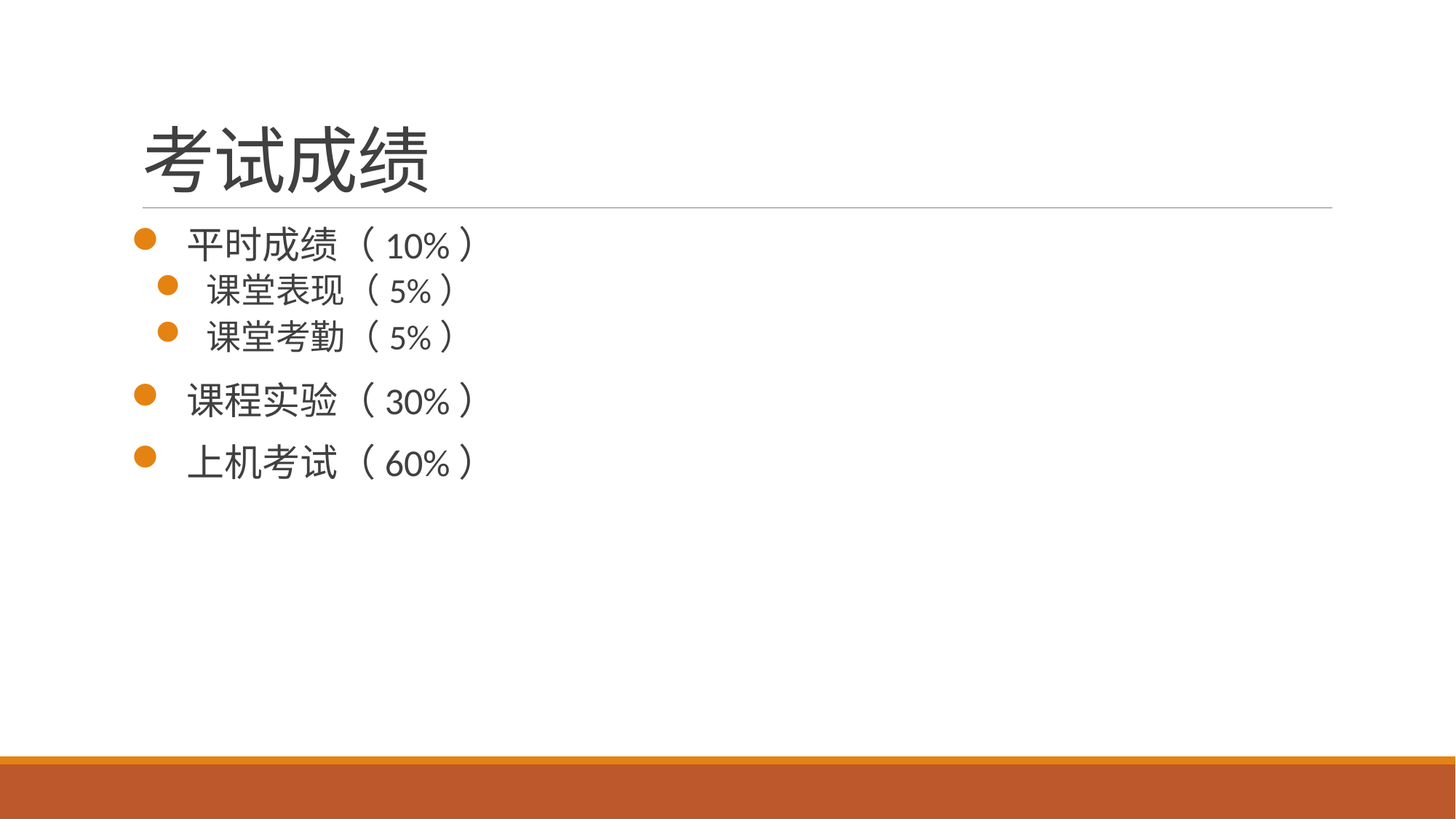

# 考试成绩
 平时成绩（10%）
 课堂表现（5%）
 课堂考勤（5%）
 课程实验（30%）
 上机考试（60%）